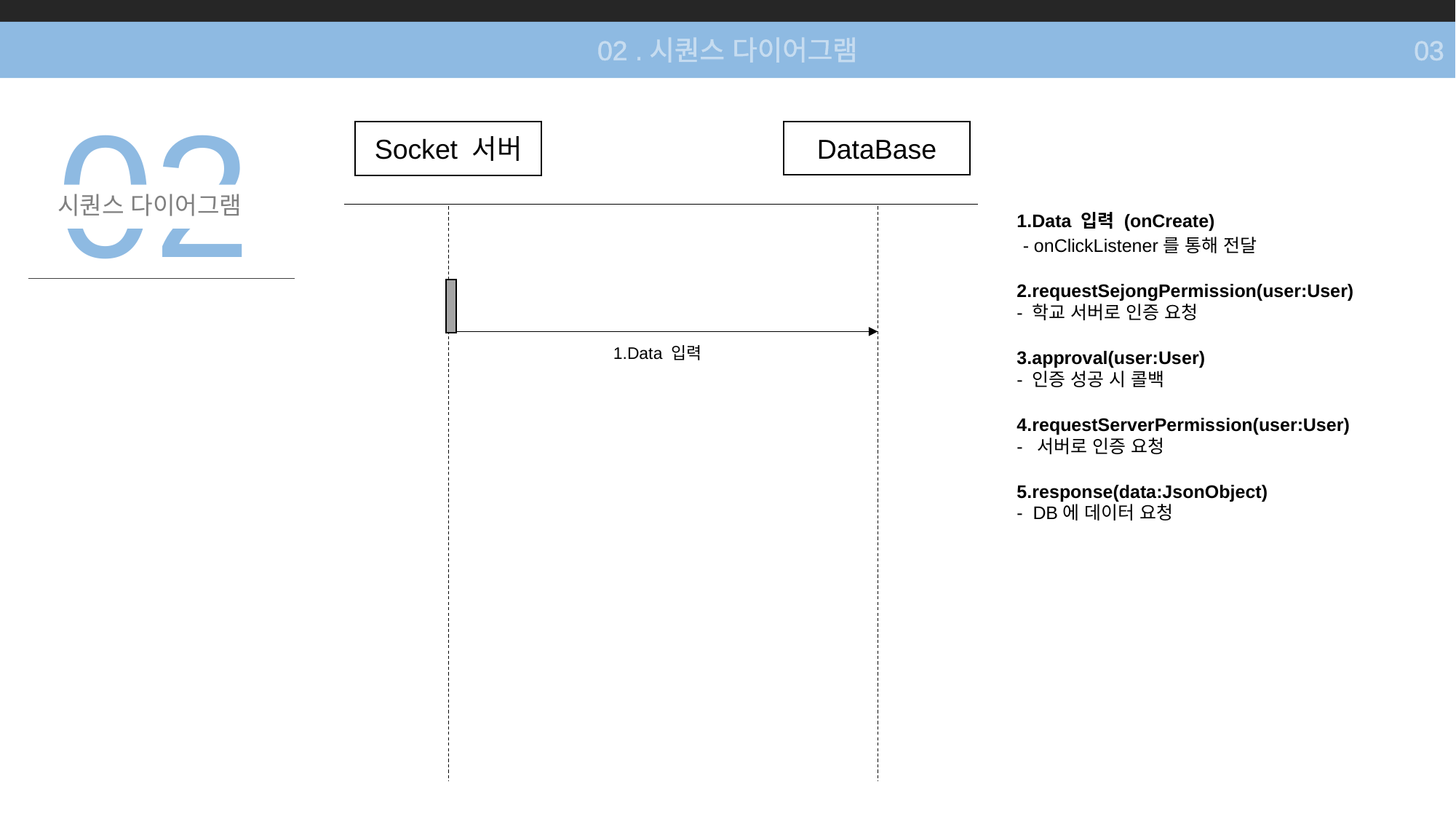

02 .시퀀스 다이어그램
03
02
DataBase
Socket 서버
시퀀스 다이어그램

1.Data 입력 (onCreate)
 - onClickListener를 통해 전달
2.requestSejongPermission(user:User)
- 학교 서버로 인증 요청

1.Data 입력
3.approval(user:User)
- 인증 성공 시 콜백
4.requestServerPermission(user:User)
-  서버로 인증 요청
5.response(data:JsonObject)
-  DB에 데이터 요청